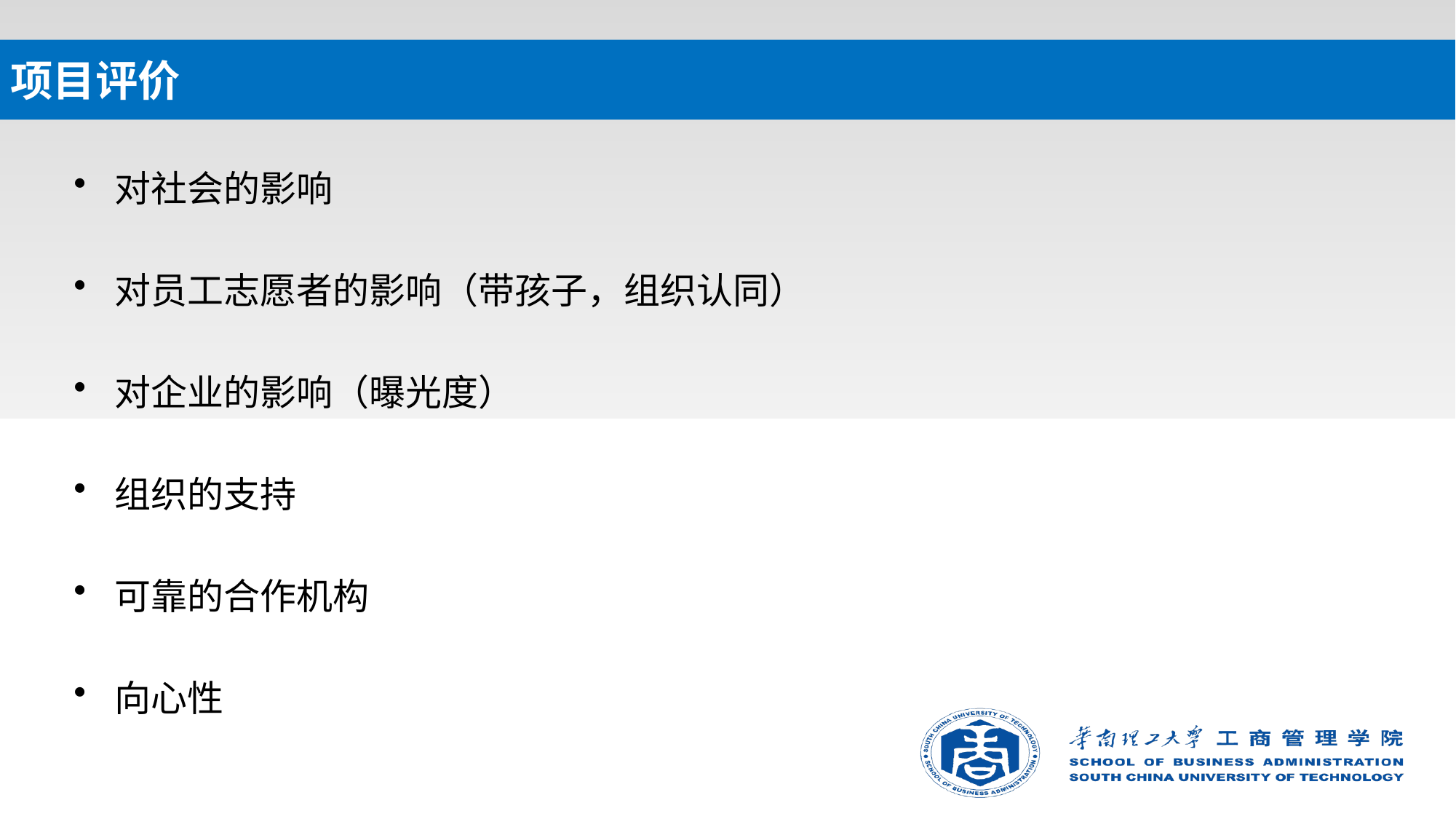

# 项目评价
对社会的影响

对员工志愿者的影响（带孩子，组织认同）

对企业的影响（曝光度）

组织的支持

可靠的合作机构

向心性